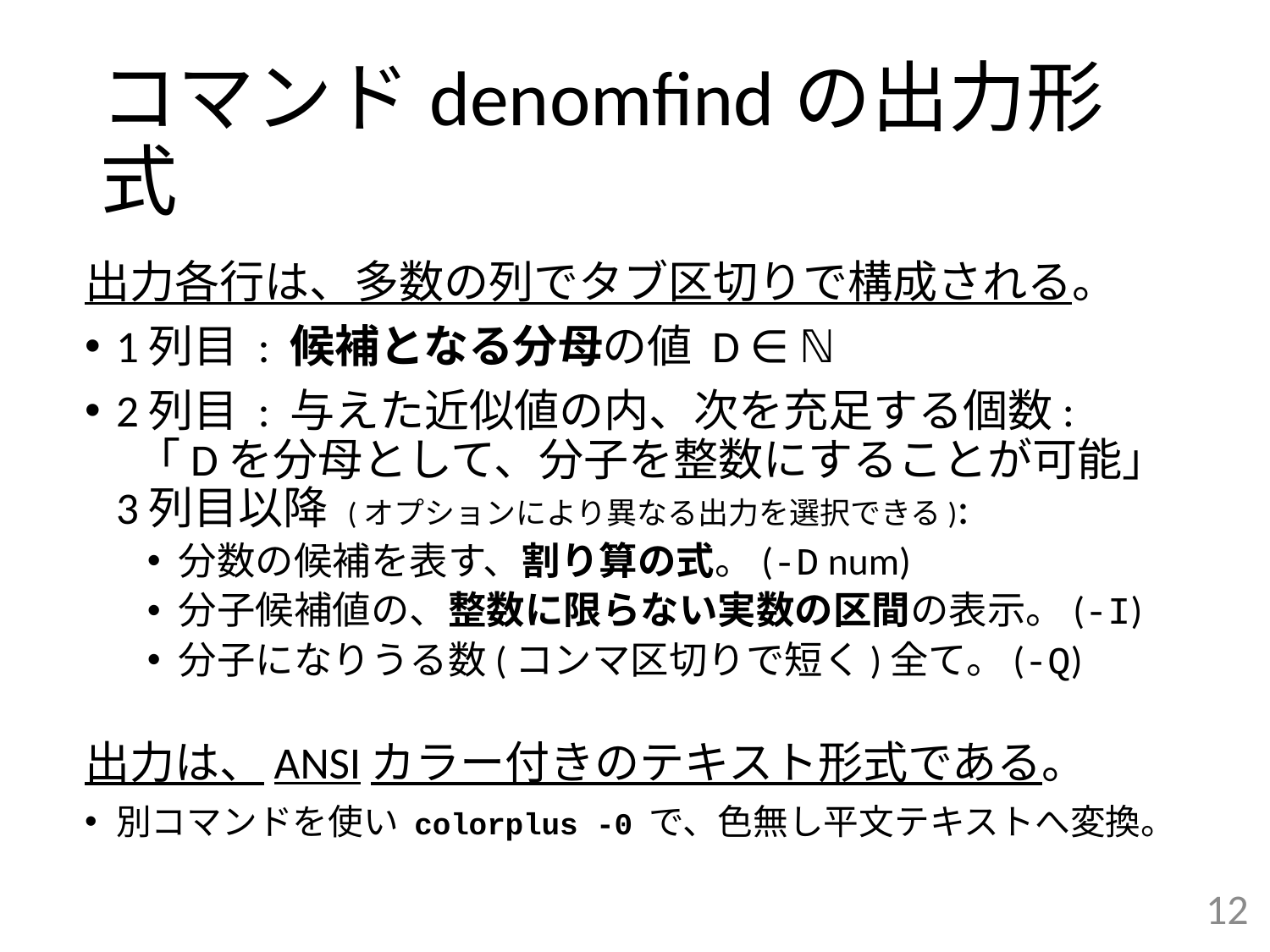

# コマンドdenomfindの出力形式
出力各行は、多数の列でタブ区切りで構成される。
1列目 : 候補となる分母の値 D ∈ ℕ
2列目 : 与えた近似値の内、次を充足する個数:
 「Dを分母として、分子を整数にすることが可能」
3列目以降 (オプションにより異なる出力を選択できる):
分数の候補を表す、割り算の式。(-D num)
分子候補値の、整数に限らない実数の区間の表示。(-I)
分子になりうる数(コンマ区切りで短く)全て。(-Q)
出力は、ANSIカラー付きのテキスト形式である。
別コマンドを使い colorplus -0 で、色無し平文テキストへ変換。

12